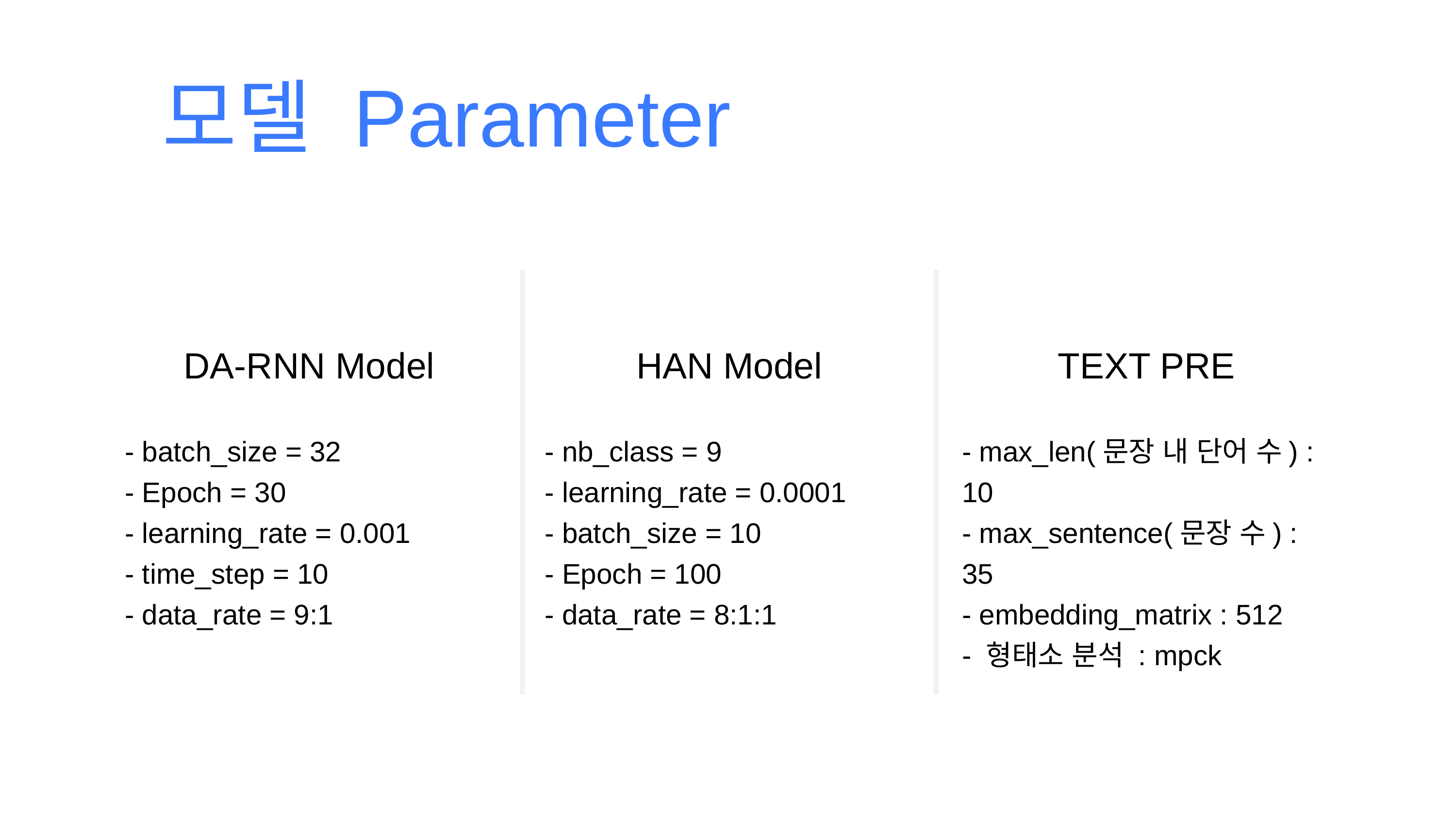

모델 Parameter
DA-RNN Model

- batch_size = 32
- Epoch = 30
- learning_rate = 0.001
- time_step = 10
- data_rate = 9:1
HAN Model

- nb_class = 9
- learning_rate = 0.0001
- batch_size = 10
- Epoch = 100
- data_rate = 8:1:1
TEXT PRE

- max_len(문장 내 단어 수) : 10
- max_sentence(문장 수) : 35
- embedding_matrix : 512
- 형태소 분석 : mpck